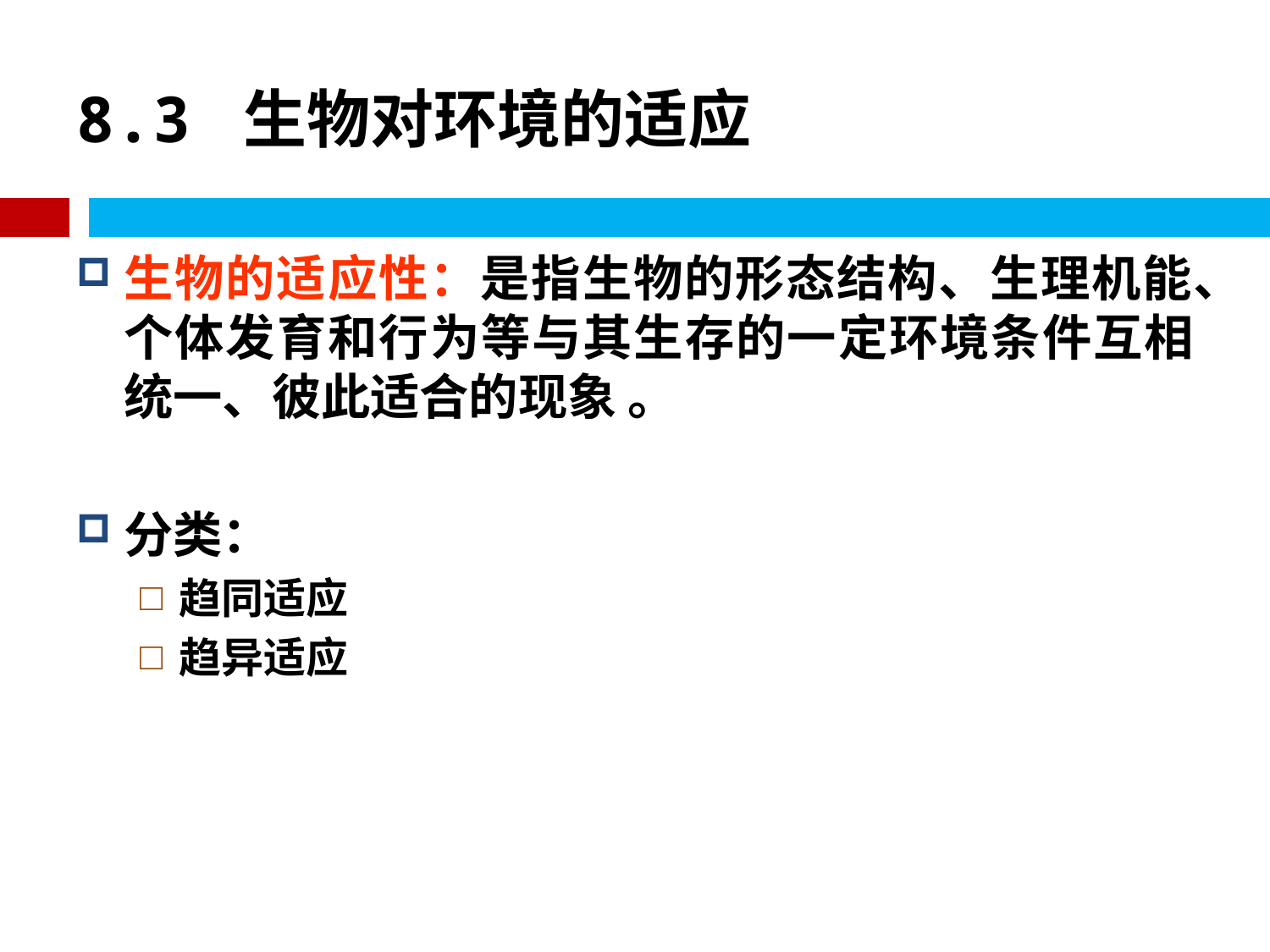

# 8.3 生物对环境的适应
生物的适应性：是指生物的形态结构、生理机能、个体发育和行为等与其生存的一定环境条件互相统一、彼此适合的现象 。

分类：
趋同适应
趋异适应